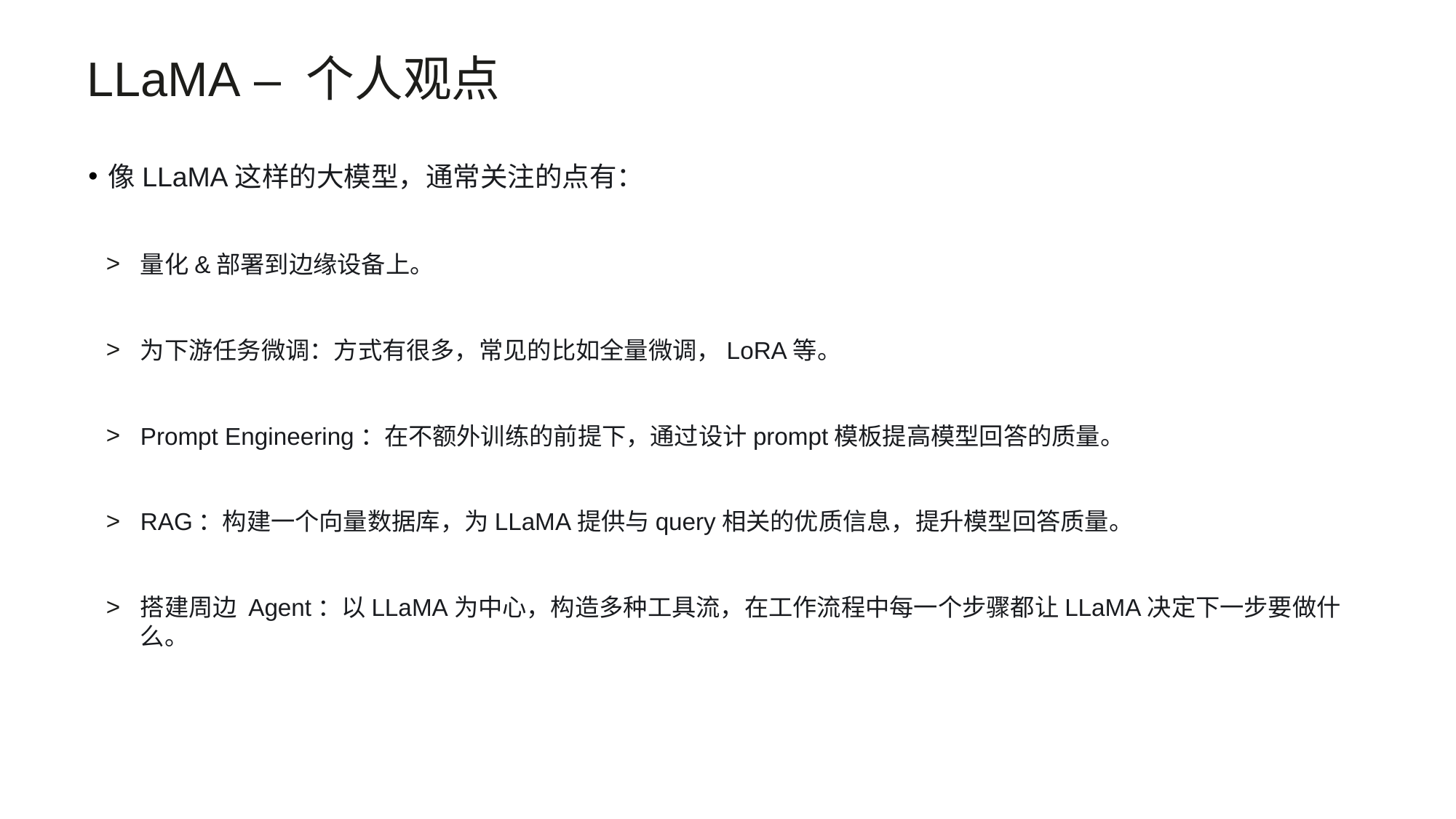

LLaMA – 个人观点
像LLaMA这样的大模型，通常关注的点有：

量化&部署到边缘设备上。

为下游任务微调：方式有很多，常见的比如全量微调，LoRA等。

Prompt Engineering：在不额外训练的前提下，通过设计prompt模板提高模型回答的质量。

RAG：构建一个向量数据库，为LLaMA提供与query相关的优质信息，提升模型回答质量。

搭建周边 Agent：以LLaMA为中心，构造多种工具流，在工作流程中每一个步骤都让LLaMA决定下一步要做什么。